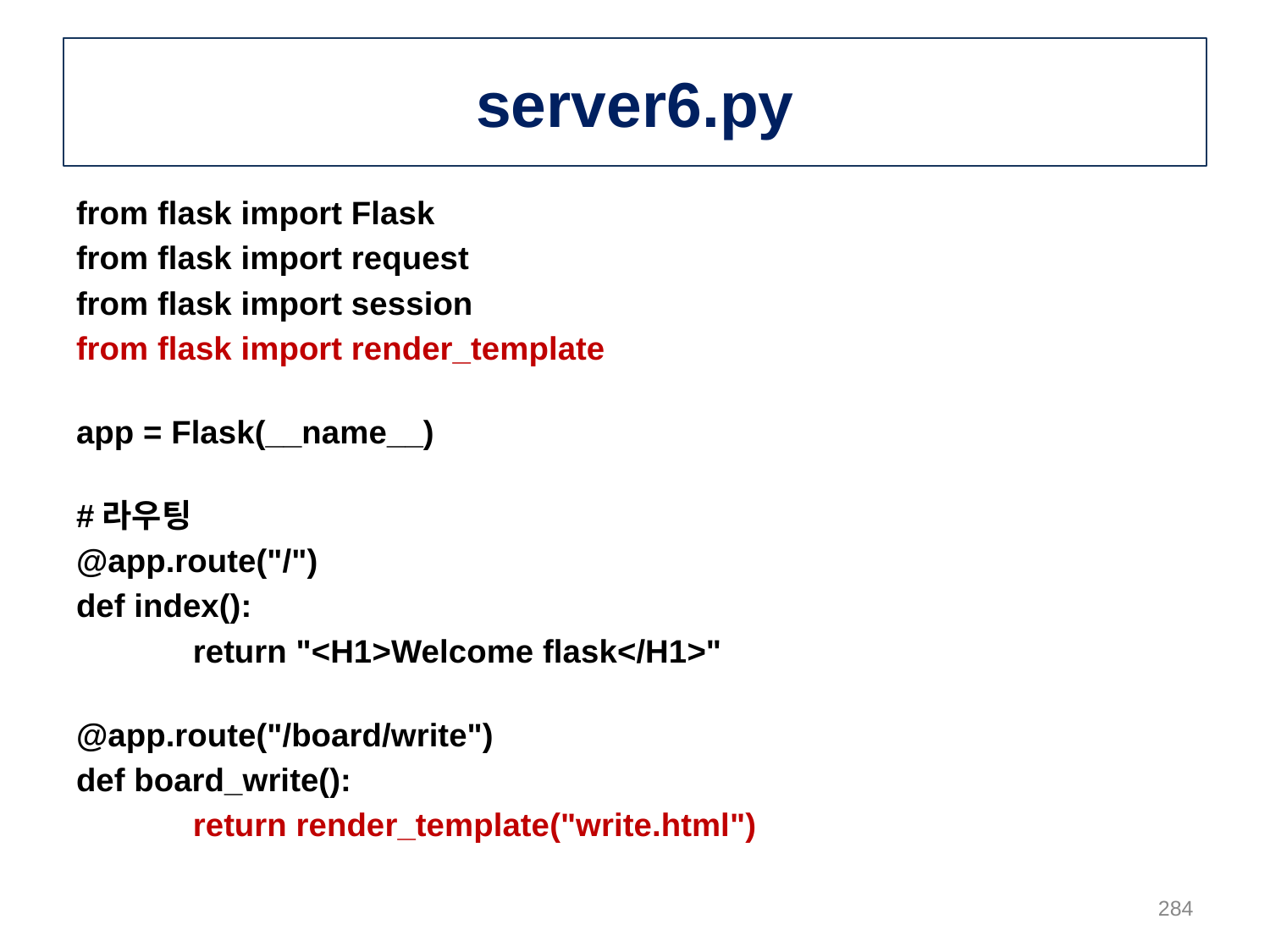

# server6.py
from flask import Flask
from flask import request
from flask import session
from flask import render_template
app = Flask(__name__)
#라우팅
@app.route("/")
def index():
	return "<H1>Welcome flask</H1>"
@app.route("/board/write")
def board_write():
	return render_template("write.html")

284